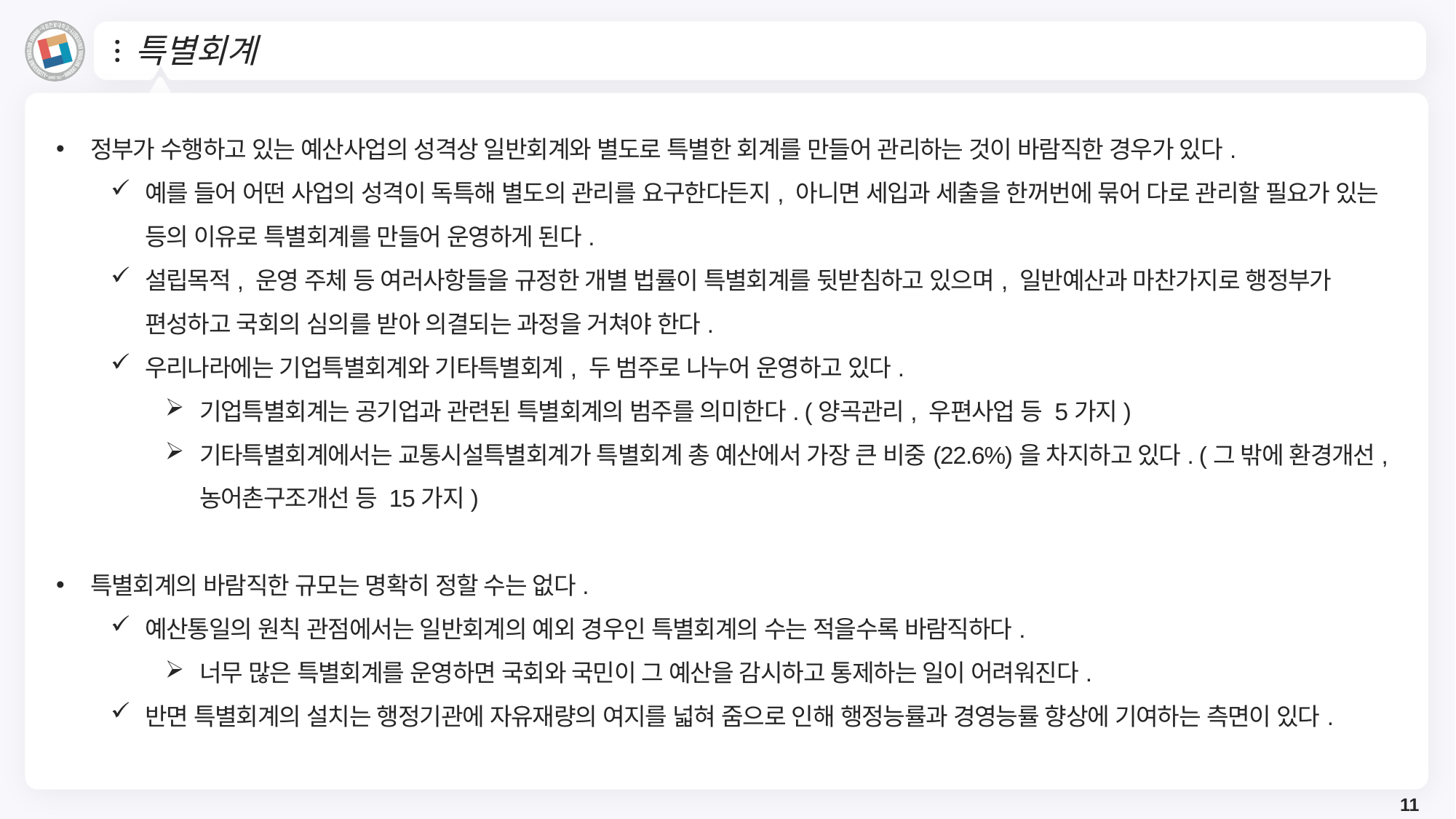

# 특별회계
정부가 수행하고 있는 예산사업의 성격상 일반회계와 별도로 특별한 회계를 만들어 관리하는 것이 바람직한 경우가 있다.
예를 들어 어떤 사업의 성격이 독특해 별도의 관리를 요구한다든지, 아니면 세입과 세출을 한꺼번에 묶어 다로 관리할 필요가 있는 등의 이유로 특별회계를 만들어 운영하게 된다.
설립목적, 운영 주체 등 여러사항들을 규정한 개별 법률이 특별회계를 뒷받침하고 있으며, 일반예산과 마찬가지로 행정부가 편성하고 국회의 심의를 받아 의결되는 과정을 거쳐야 한다.
우리나라에는 기업특별회계와 기타특별회계, 두 범주로 나누어 운영하고 있다.
기업특별회계는 공기업과 관련된 특별회계의 범주를 의미한다. (양곡관리, 우편사업 등 5가지)
기타특별회계에서는 교통시설특별회계가 특별회계 총 예산에서 가장 큰 비중(22.6%)을 차지하고 있다. (그 밖에 환경개선, 농어촌구조개선 등 15가지)

특별회계의 바람직한 규모는 명확히 정할 수는 없다.
예산통일의 원칙 관점에서는 일반회계의 예외 경우인 특별회계의 수는 적을수록 바람직하다.
너무 많은 특별회계를 운영하면 국회와 국민이 그 예산을 감시하고 통제하는 일이 어려워진다.
반면 특별회계의 설치는 행정기관에 자유재량의 여지를 넓혀 줌으로 인해 행정능률과 경영능률 향상에 기여하는 측면이 있다.
11